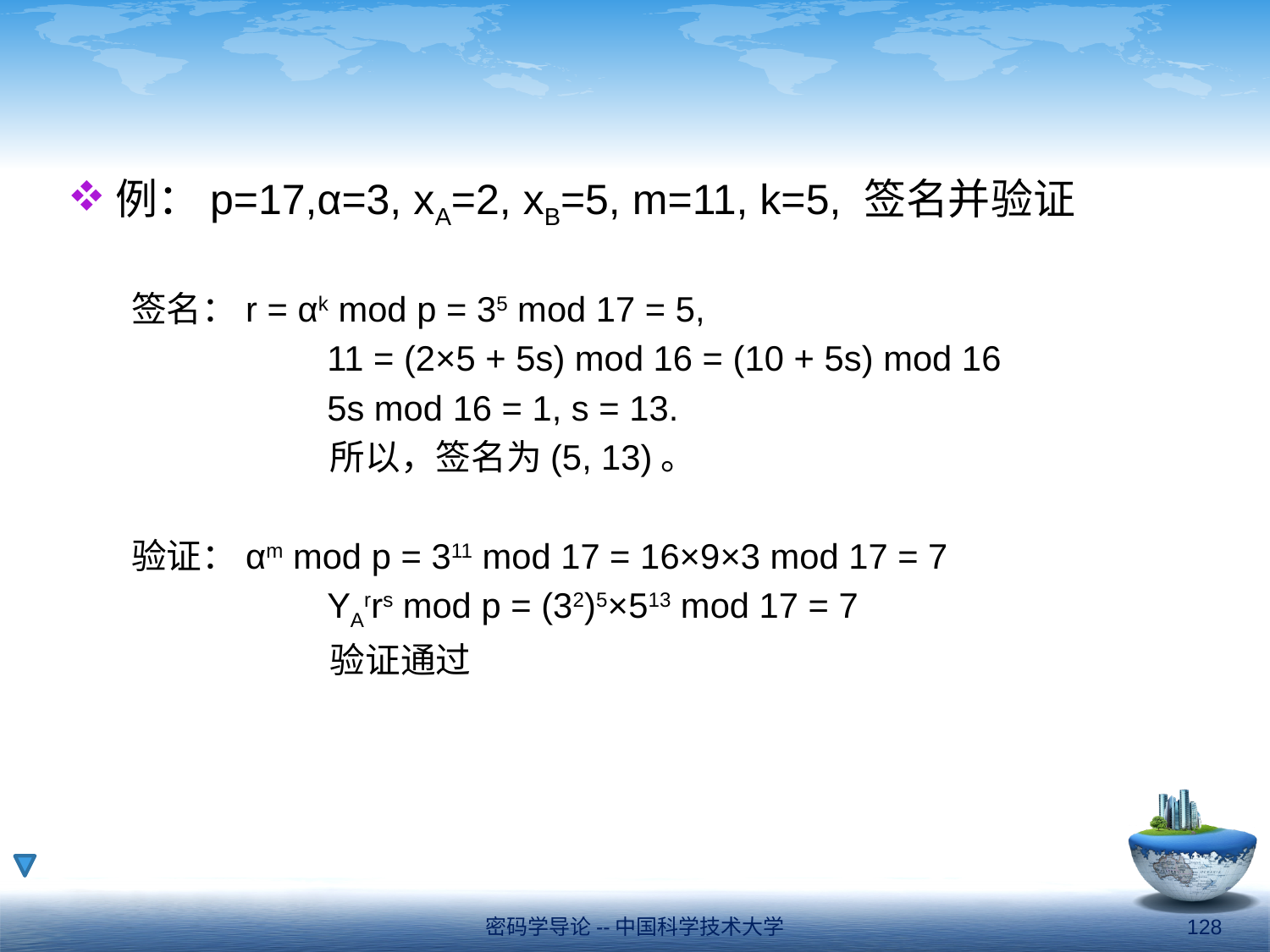

例：p=17,α=3, xA=2, xB=5, m=11, k=5, 签名并验证

签名：r = αk mod p = 35 mod 17 = 5,
		   11 = (2×5 + 5s) mod 16 = (10 + 5s) mod 16
		   5s mod 16 = 1, s = 13.
		   所以，签名为(5, 13)。

验证：αm mod p = 311 mod 17 = 16×9×3 mod 17 = 7
		   YArrs mod p = (32)5×513 mod 17 = 7
		   验证通过

密码学导论--中国科学技术大学
128